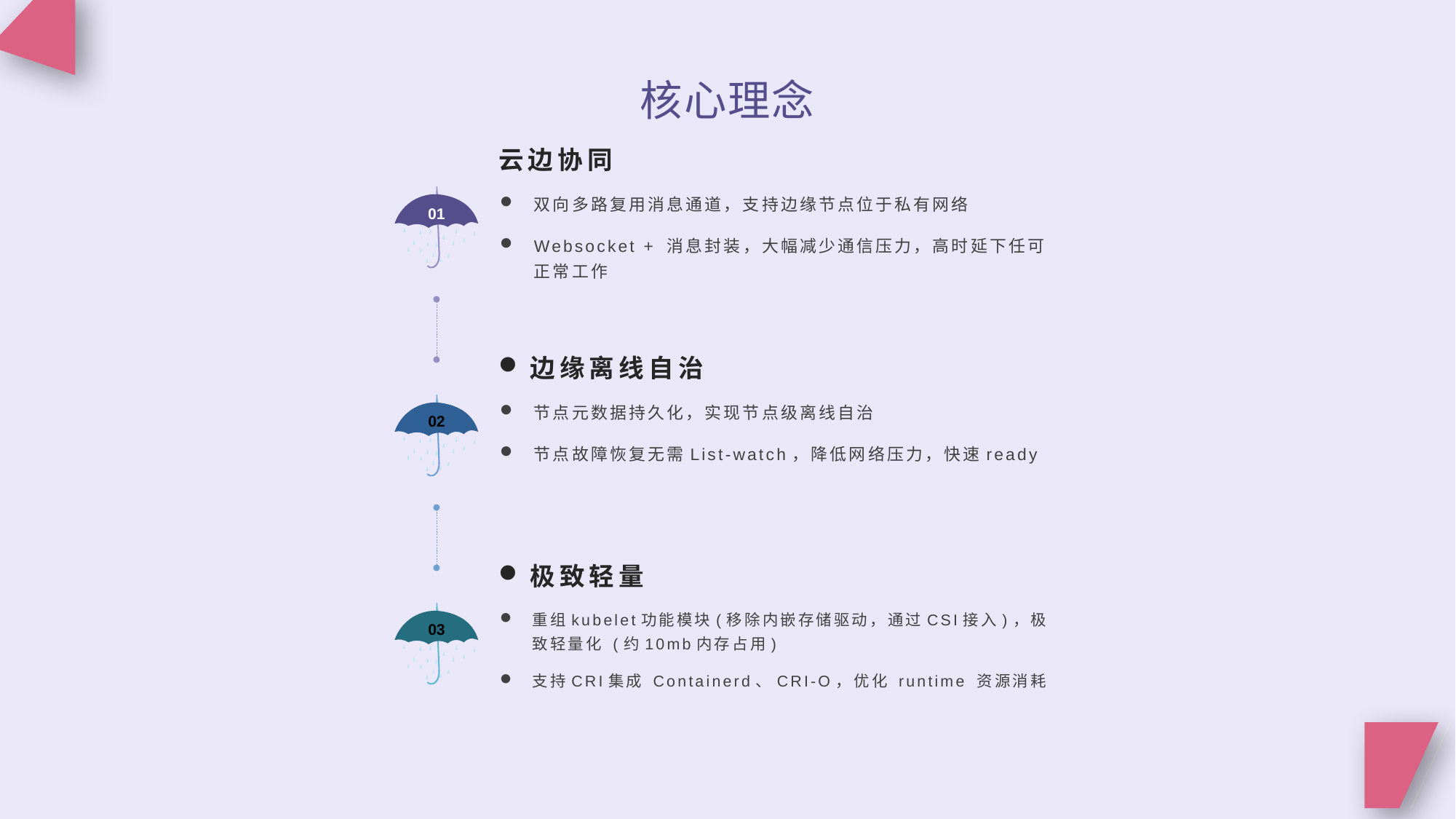

核心理念
云边协同
双向多路复用消息通道，支持边缘节点位于私有网络
Websocket + 消息封装，大幅减少通信压力，高时延下任可正常工作

01

边缘离线自治
节点元数据持久化，实现节点级离线自治
节点故障恢复无需List-watch，降低网络压力，快速ready

02

极致轻量
重组kubelet功能模块(移除内嵌存储驱动，通过CSI接入)，极致轻量化 (约10mb内存占用)
支持CRI集成 Containerd、CRI-O，优化 runtime 资源消耗

03